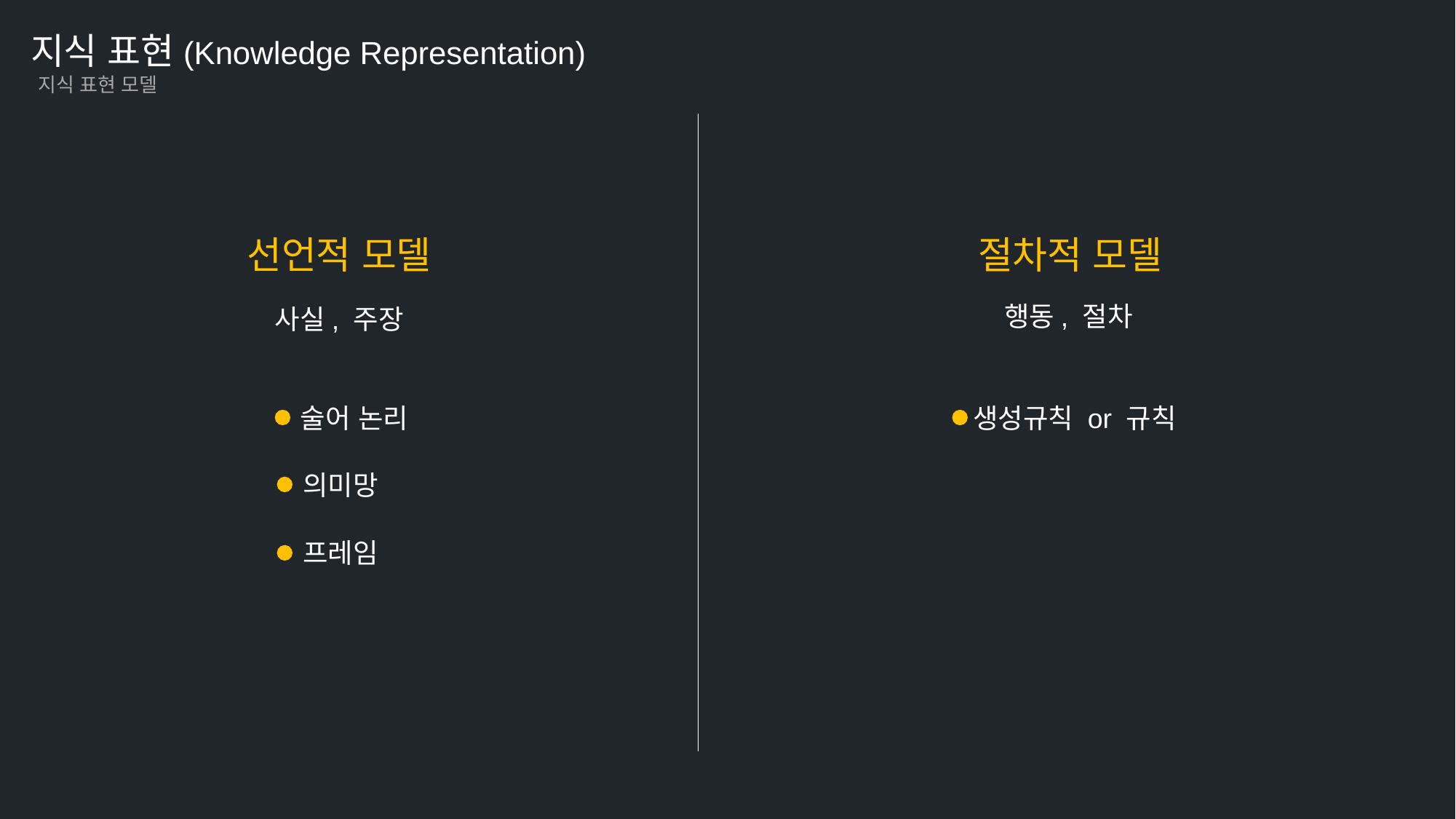

지식 표현(Knowledge Representation)
지식 표현 모델
선언적 모델
절차적 모델
행동, 절차
사실, 주장
생성규칙 or 규칙
술어 논리

의미망

프레임